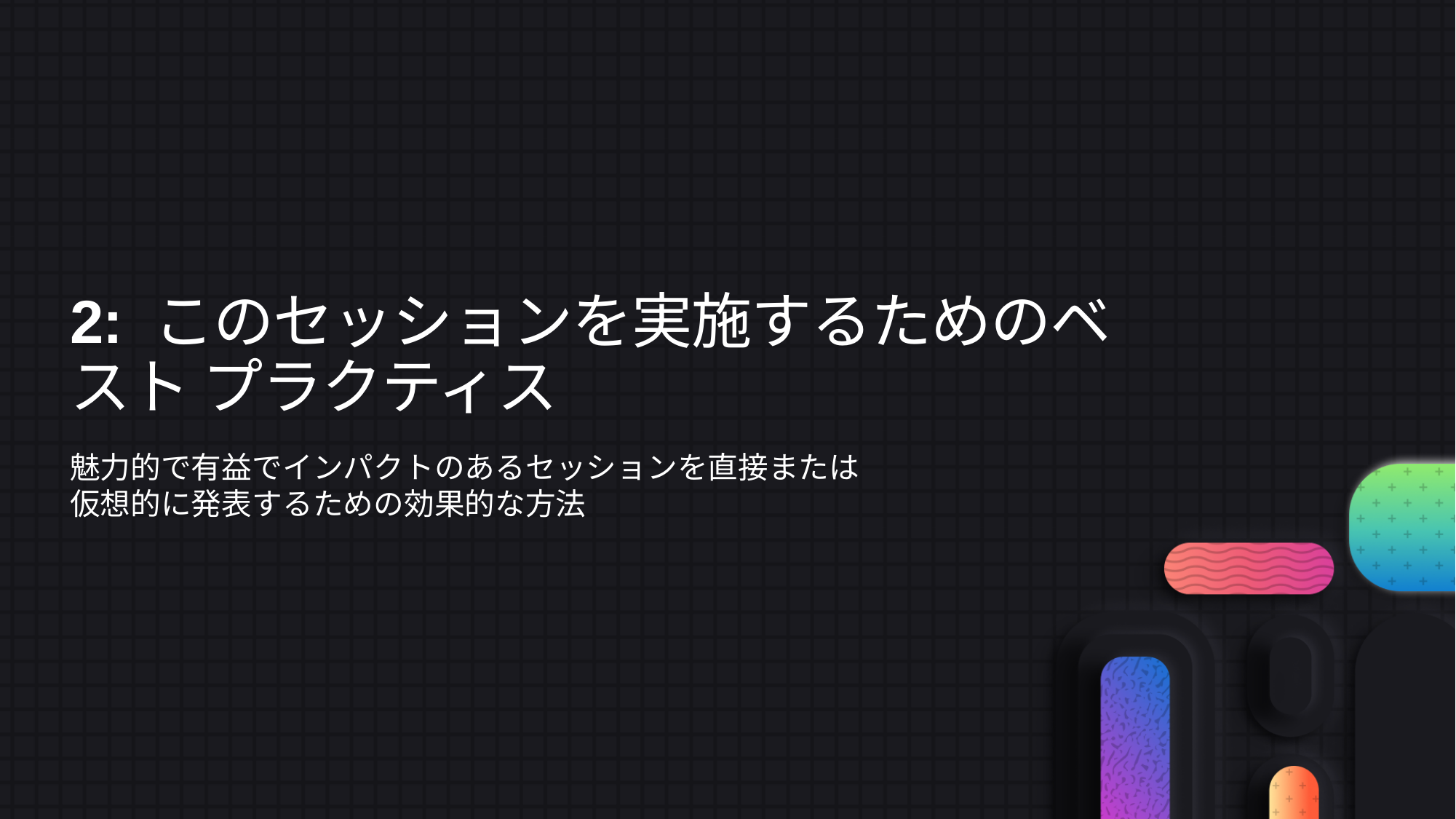

# 2: このセッションを実施するためのベスト プラクティス
魅力的で有益でインパクトのあるセッションを直接または仮想的に発表するための効果的な方法